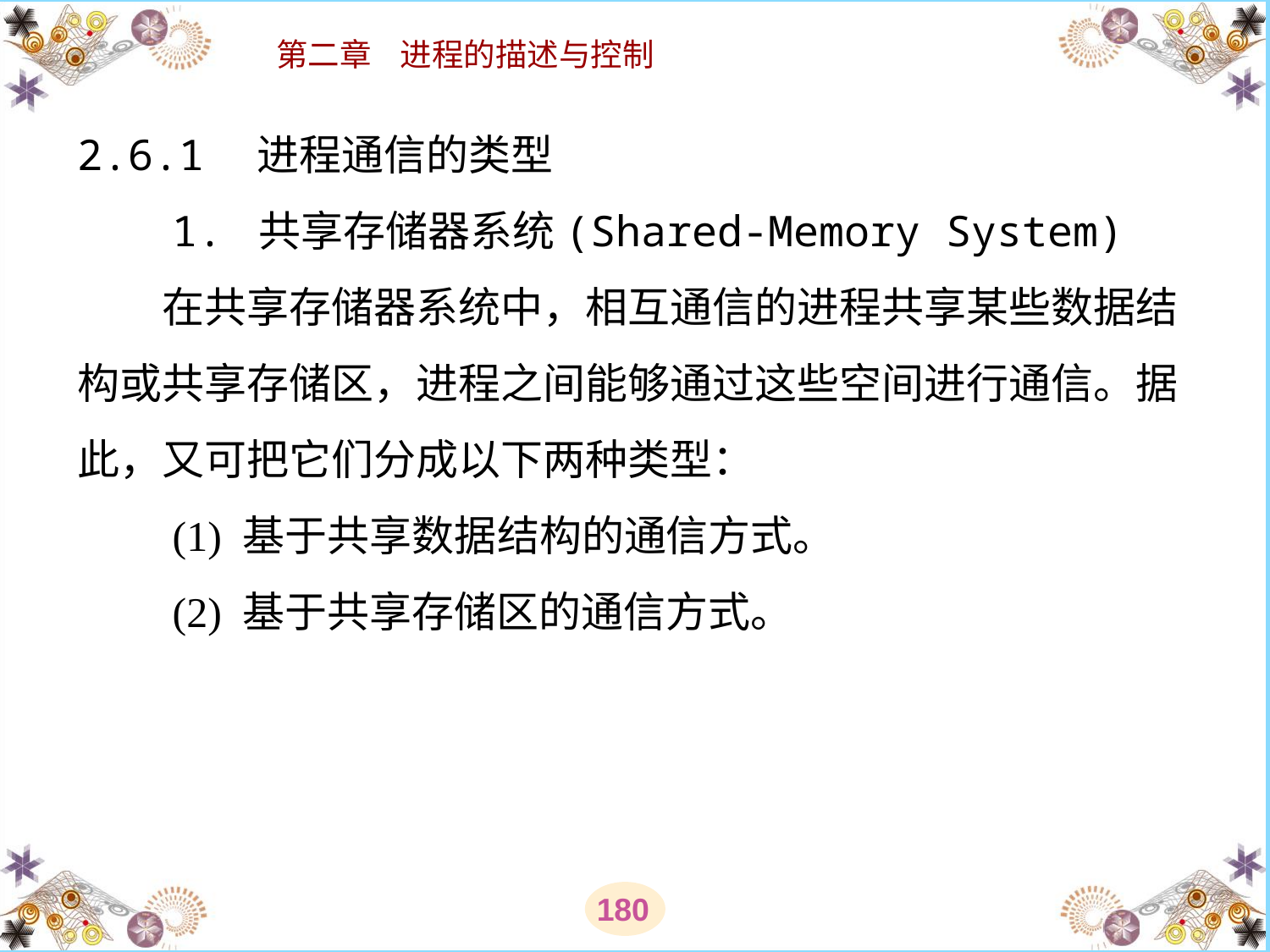

# 2.6.1　进程通信的类型 　　1. 共享存储器系统(Shared-Memory System) 　　在共享存储器系统中，相互通信的进程共享某些数据结构或共享存储区，进程之间能够通过这些空间进行通信。据此，又可把它们分成以下两种类型： 　　(1) 基于共享数据结构的通信方式。 　　(2) 基于共享存储区的通信方式。